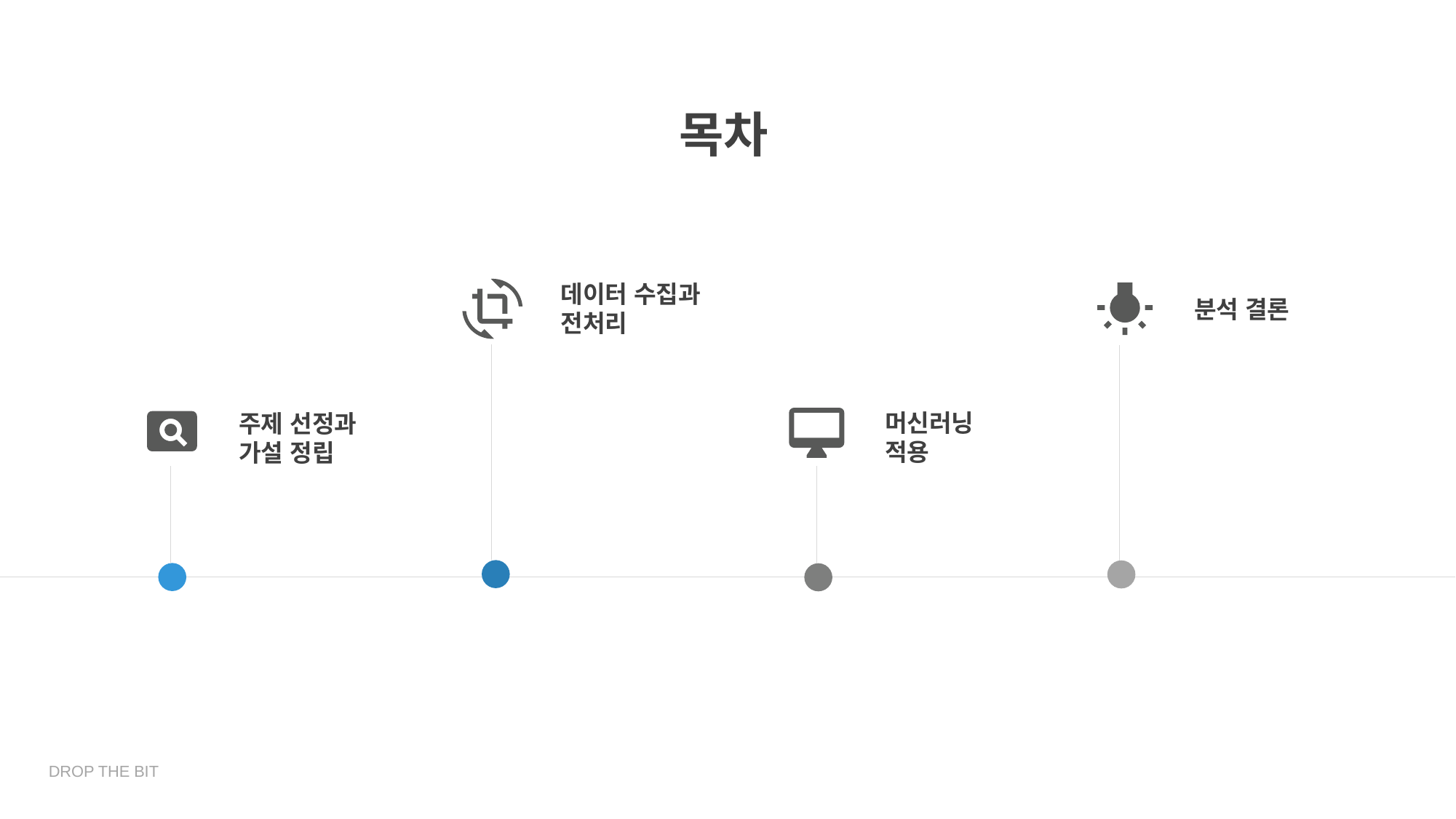

목차
데이터 수집과
전처리
분석 결론
머신러닝
적용
주제 선정과
가설 정립

DROP THE BIT